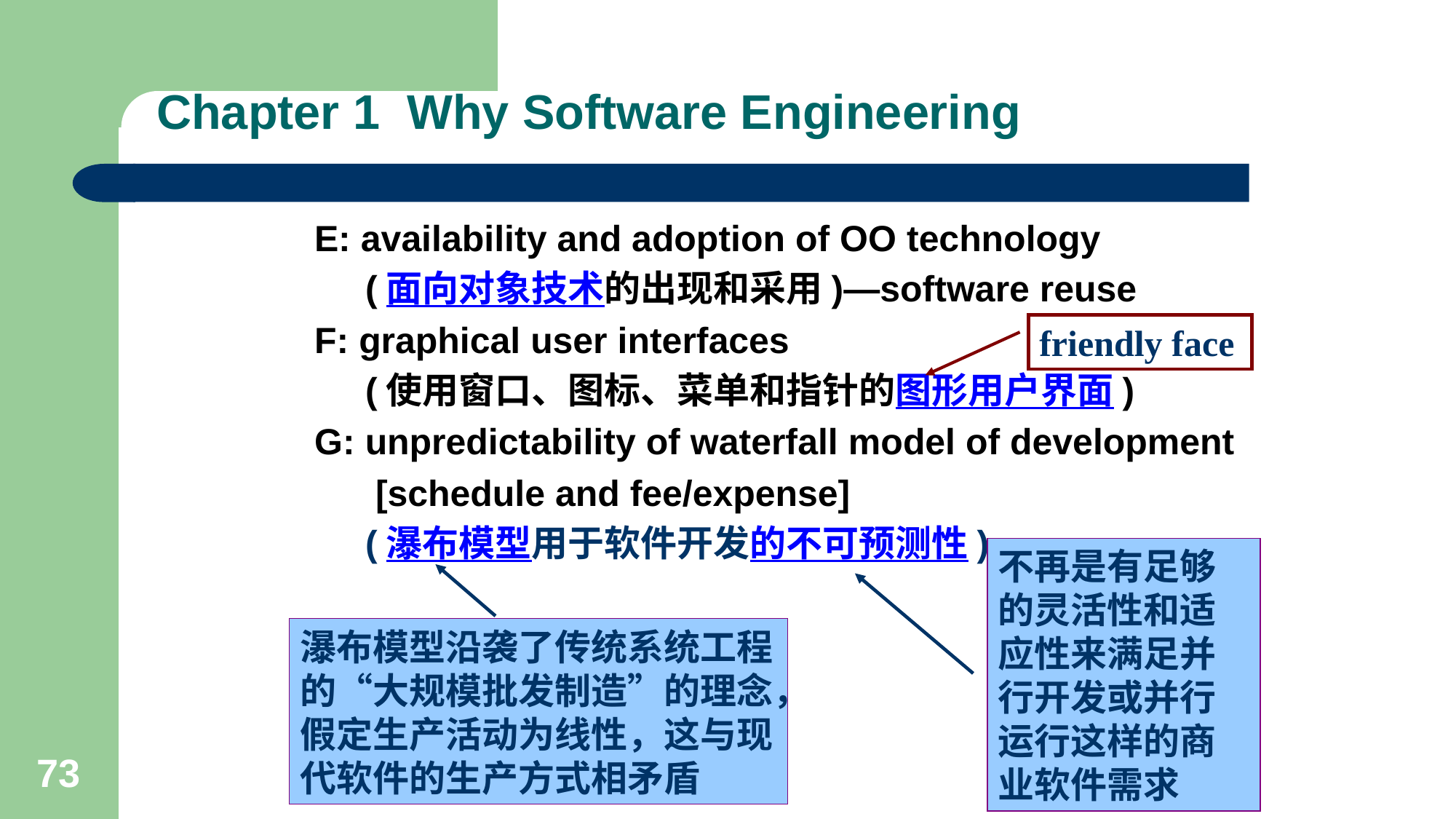

# Chapter 1  Why Software Engineering
   E: availability and adoption of OO technology
        (面向对象技术的出现和采用)—software reuse
   F: graphical user interfaces
        (使用窗口、图标、菜单和指针的图形用户界面)
   G: unpredictability of waterfall model of development
         [schedule and fee/expense]
        (瀑布模型用于软件开发的不可预测性)
friendly face

不再是有足够的灵活性和适应性来满足并行开发或并行运行这样的商业软件需求

瀑布模型沿袭了传统系统工程的“大规模批发制造”的理念，假定生产活动为线性，这与现代软件的生产方式相矛盾
73